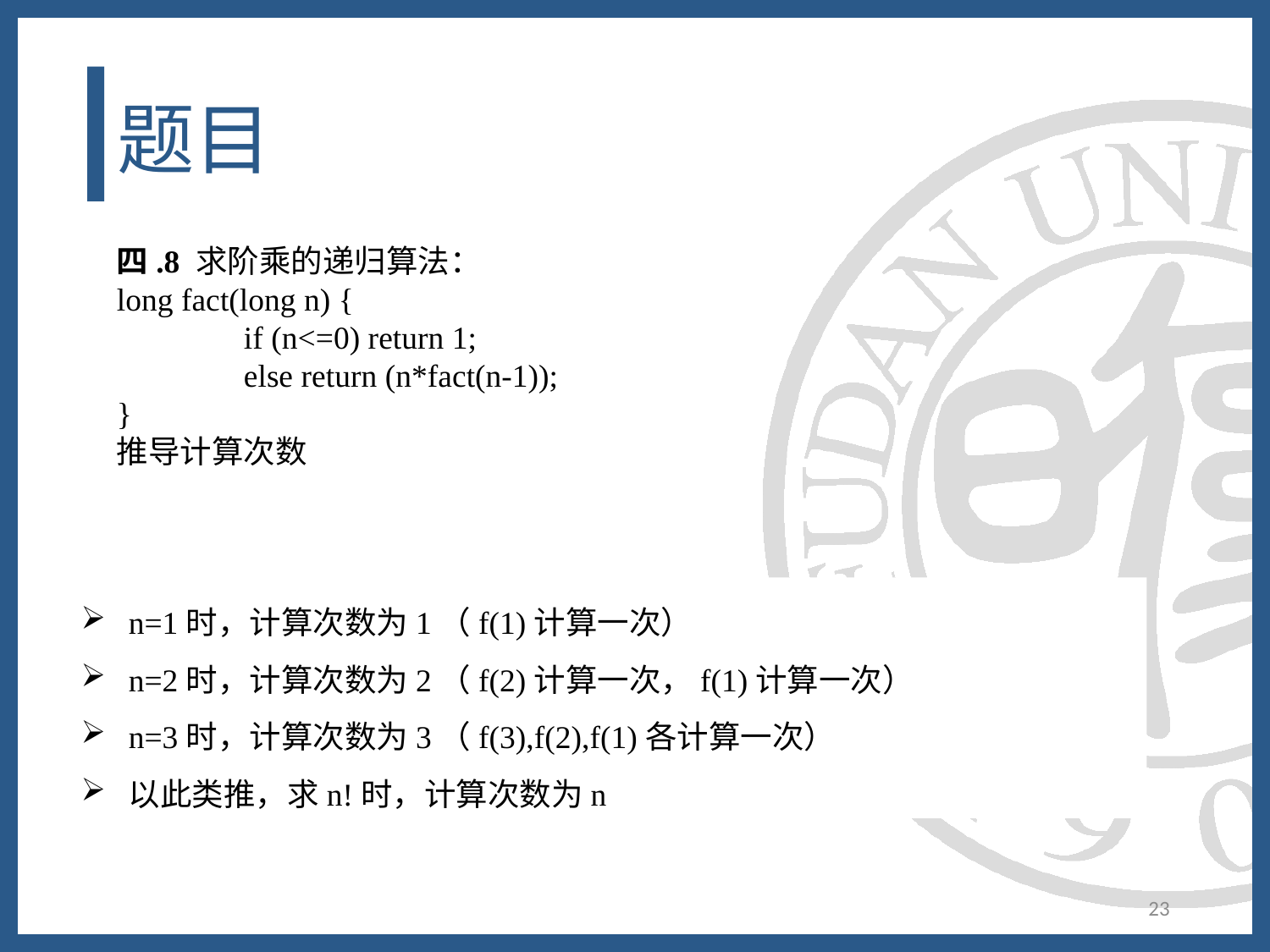

# 题目
四.8 求阶乘的递归算法：
long fact(long n) {
	if (n<=0) return 1;
	else return (n*fact(n-1));
}
推导计算次数
n=1时，计算次数为1（f(1)计算一次）
n=2时，计算次数为2（f(2)计算一次，f(1)计算一次）
n=3时，计算次数为3（f(3),f(2),f(1)各计算一次）
以此类推，求n!时，计算次数为n
23